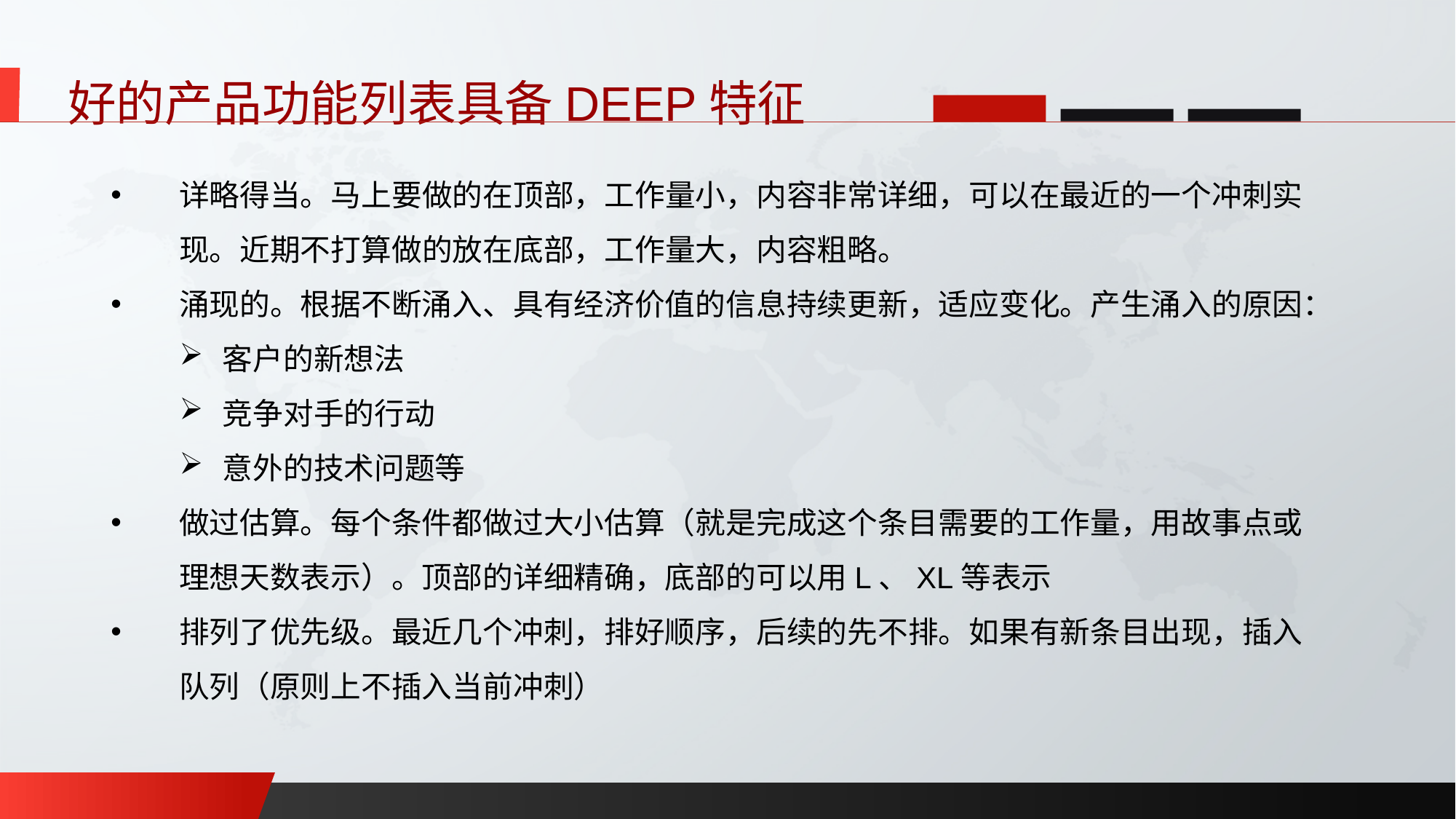

好的产品功能列表具备DEEP特征

详略得当。马上要做的在顶部，工作量小，内容非常详细，可以在最近的一个冲刺实现。近期不打算做的放在底部，工作量大，内容粗略。
涌现的。根据不断涌入、具有经济价值的信息持续更新，适应变化。产生涌入的原因：
客户的新想法
竞争对手的行动
意外的技术问题等
做过估算。每个条件都做过大小估算（就是完成这个条目需要的工作量，用故事点或理想天数表示）。顶部的详细精确，底部的可以用L、XL等表示
排列了优先级。最近几个冲刺，排好顺序，后续的先不排。如果有新条目出现，插入队列（原则上不插入当前冲刺）